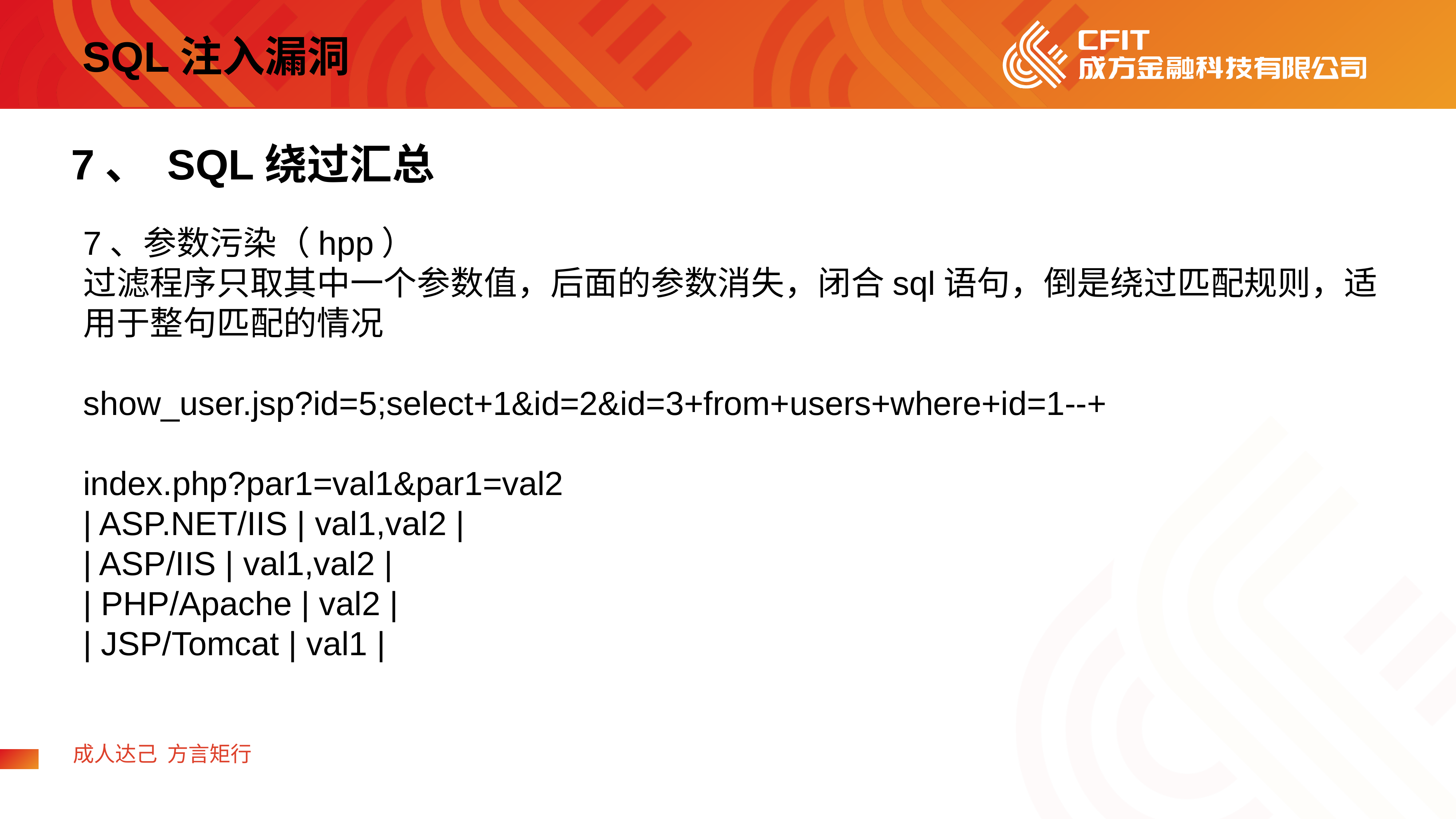

SQL注入漏洞
7、 SQL绕过汇总
7、参数污染（hpp）
过滤程序只取其中一个参数值，后面的参数消失，闭合sql语句，倒是绕过匹配规则，适用于整句匹配的情况

show_user.jsp?id=5;select+1&id=2&id=3+from+users+where+id=1--+

index.php?par1=val1&par1=val2
| ASP.NET/IIS | val1,val2 |
| ASP/IIS | val1,val2 |
| PHP/Apache | val2 |
| JSP/Tomcat | val1 |